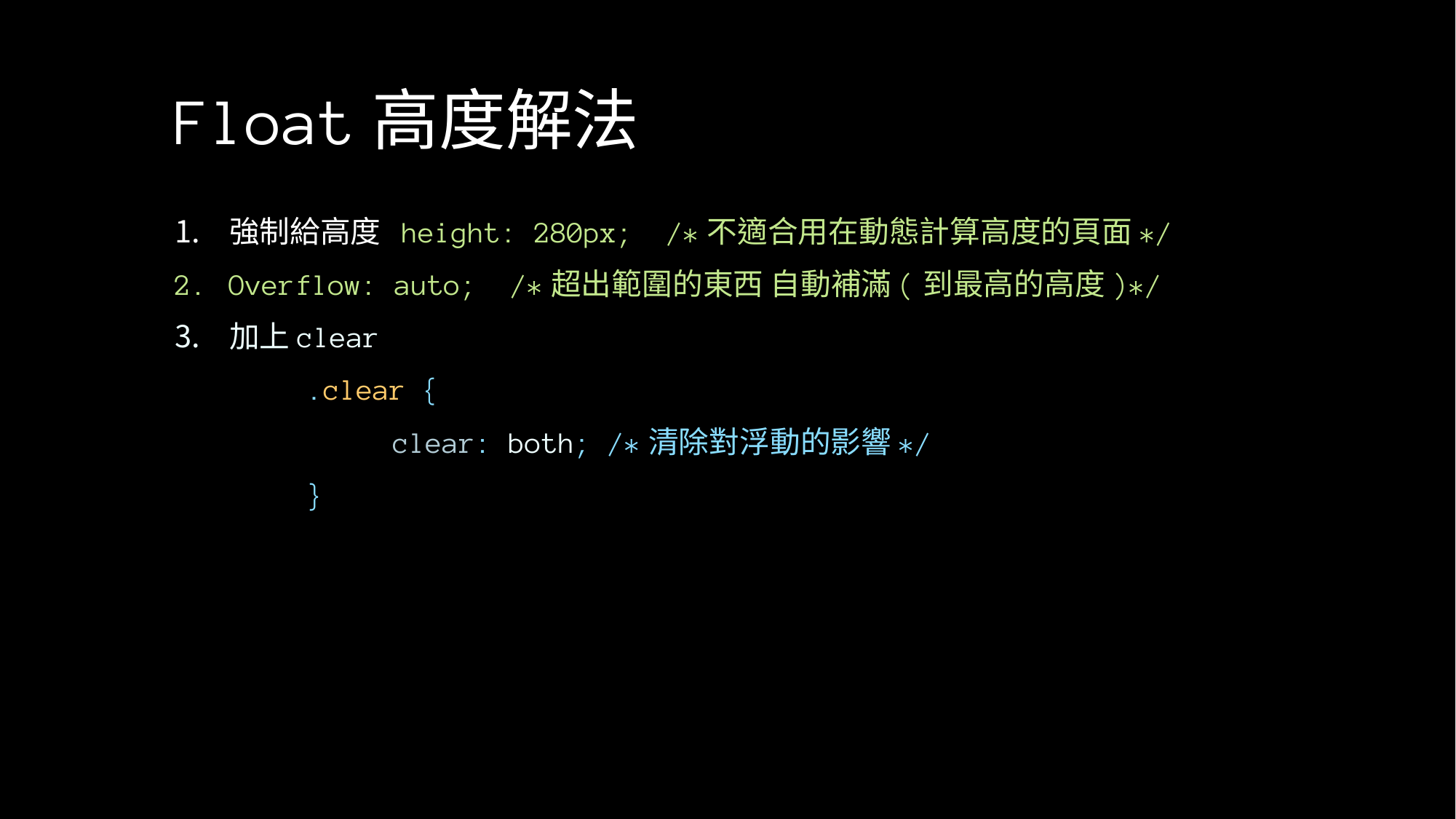

# Float高度解法
強制給高度  height: 280px;  /*不適合用在動態計算高度的頁面*/
Overflow: auto;  /*超出範圍的東西 自動補滿(到最高的高度)*/
加上clear
        .clear {
		clear: both; /*清除對浮動的影響*/
        }